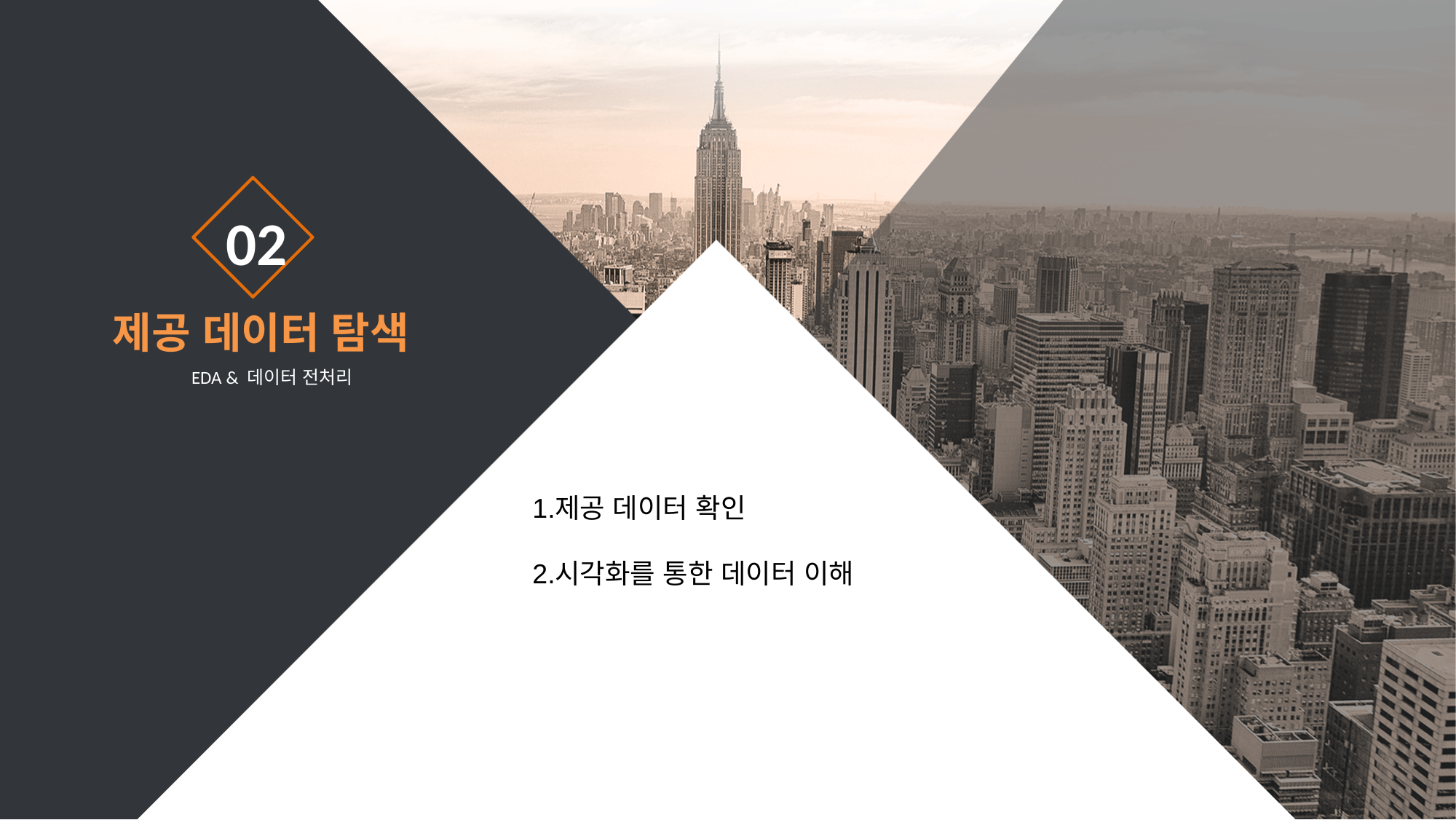

02
제공 데이터 탐색
EDA & 데이터 전처리
제공 데이터 확인
시각화를 통한 데이터 이해